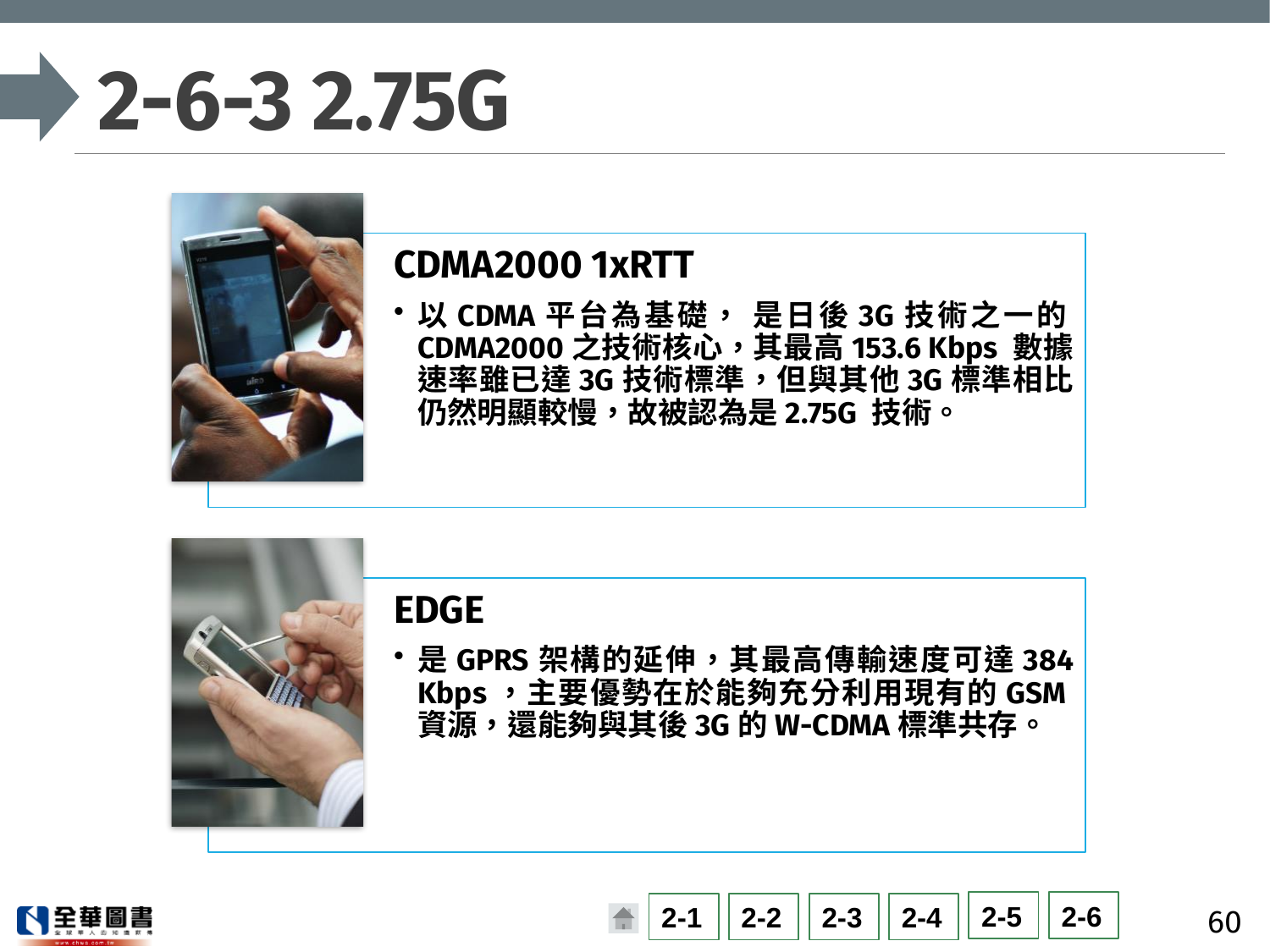

# 2-6-3 2.75G
CDMA2000 1xRTT
以CDMA平台為基礎， 是日後3G技術之一的CDMA2000之技術核心，其最高153.6 Kbps 數據速率雖已達3G技術標準，但與其他3G標準相比仍然明顯較慢，故被認為是2.75G 技術。
EDGE
是GPRS架構的延伸，其最高傳輸速度可達384 Kbps，主要優勢在於能夠充分利用現有的GSM資源，還能夠與其後3G的W-CDMA標準共存。
60